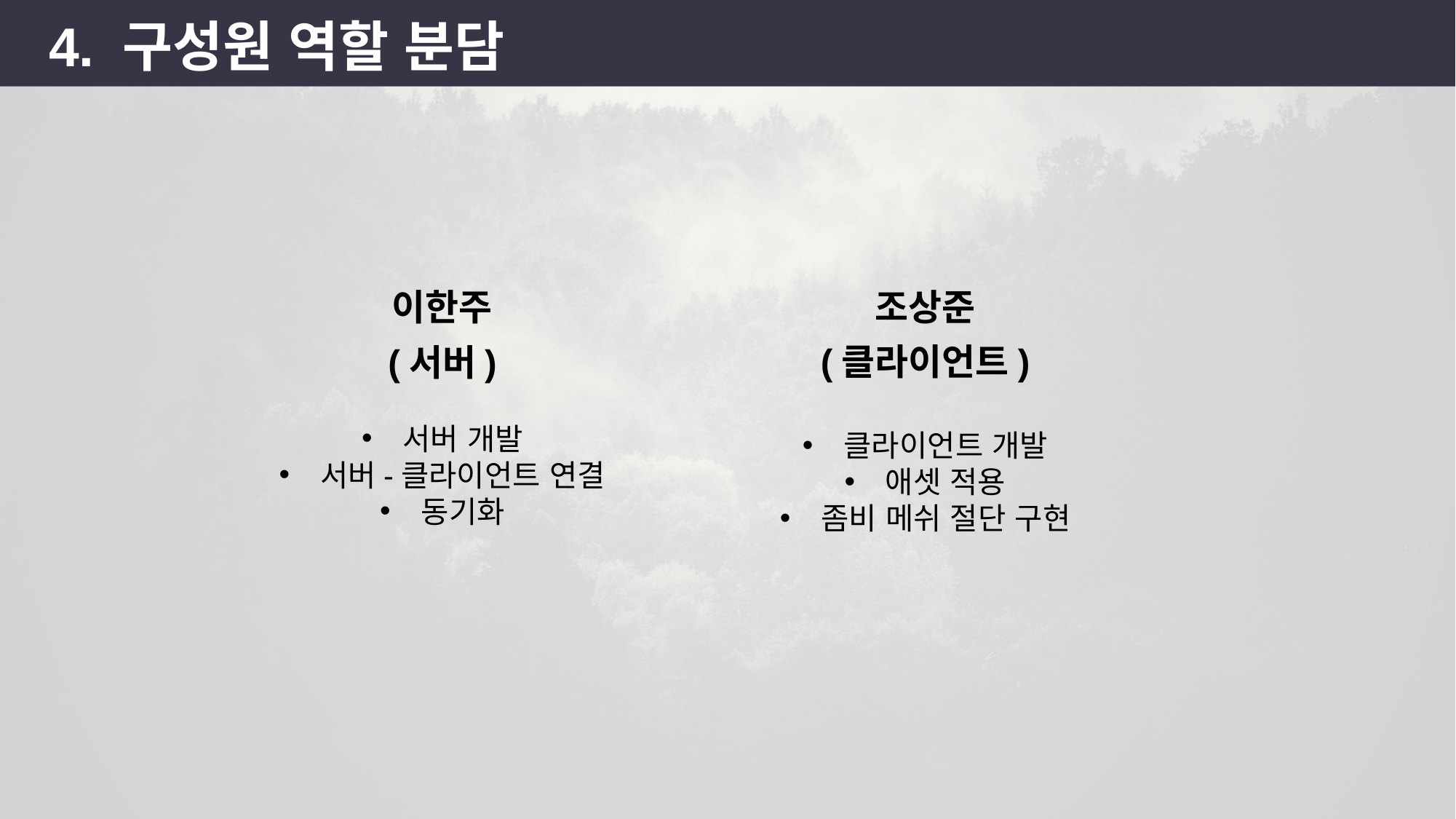

4. 구성원 역할 분담
이한주
조상준
(클라이언트)

클라이언트 개발
애셋 적용
좀비 메쉬 절단 구현

(서버)

서버 개발
서버-클라이언트 연결
동기화
8